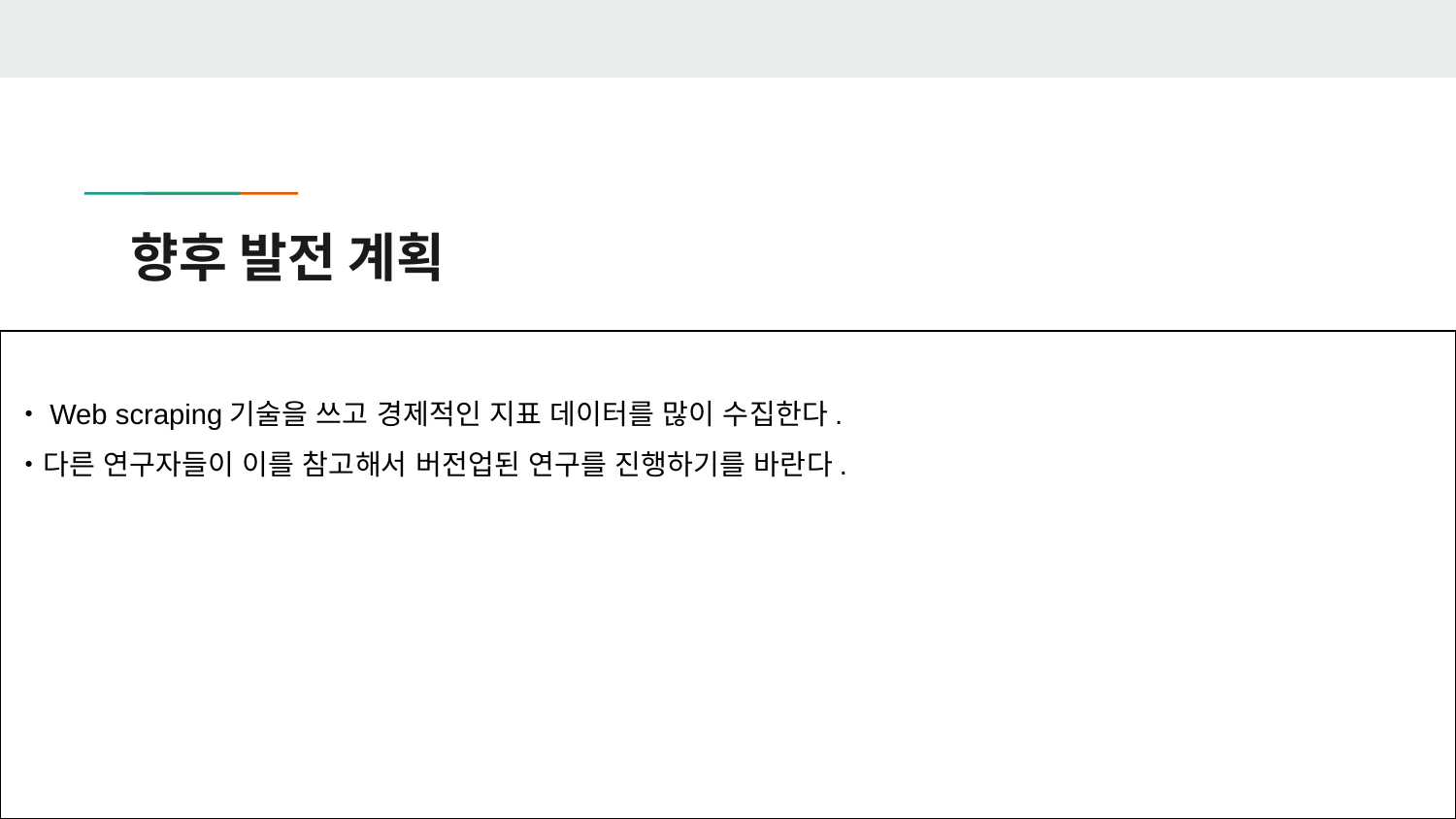

# 향후 발전 계획

・Web scraping기술을 쓰고 경제적인 지표 데이터를 많이 수집한다.
・다른 연구자들이 이를 참고해서 버전업된 연구를 진행하기를 바란다.